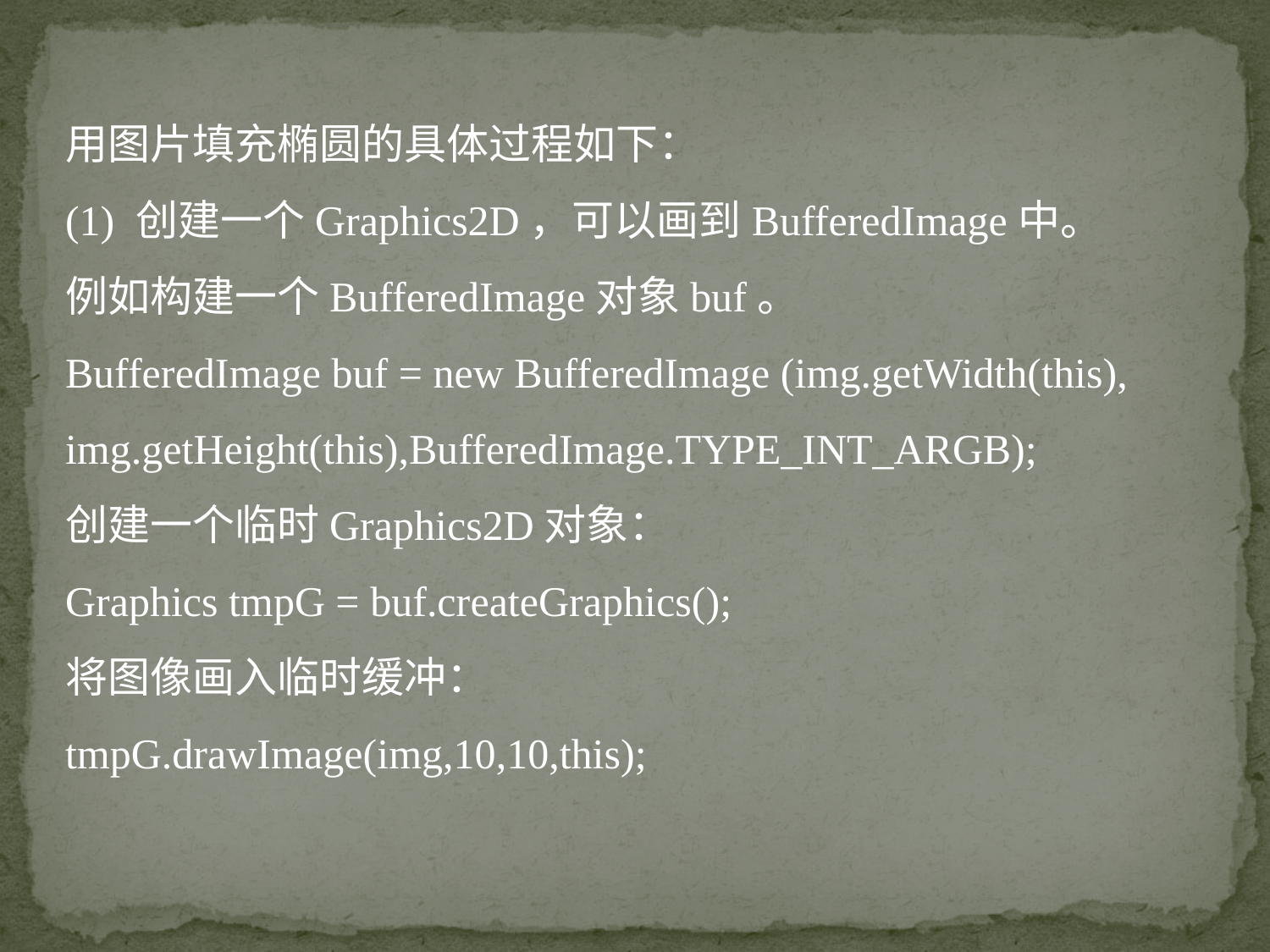

用图片填充椭圆的具体过程如下：
(1) 创建一个Graphics2D，可以画到BufferedImage中。
例如构建一个BufferedImage对象buf。
BufferedImage buf = new BufferedImage (img.getWidth(this),
img.getHeight(this),BufferedImage.TYPE_INT_ARGB);
创建一个临时Graphics2D对象：
Graphics tmpG = buf.createGraphics();
将图像画入临时缓冲：
tmpG.drawImage(img,10,10,this);